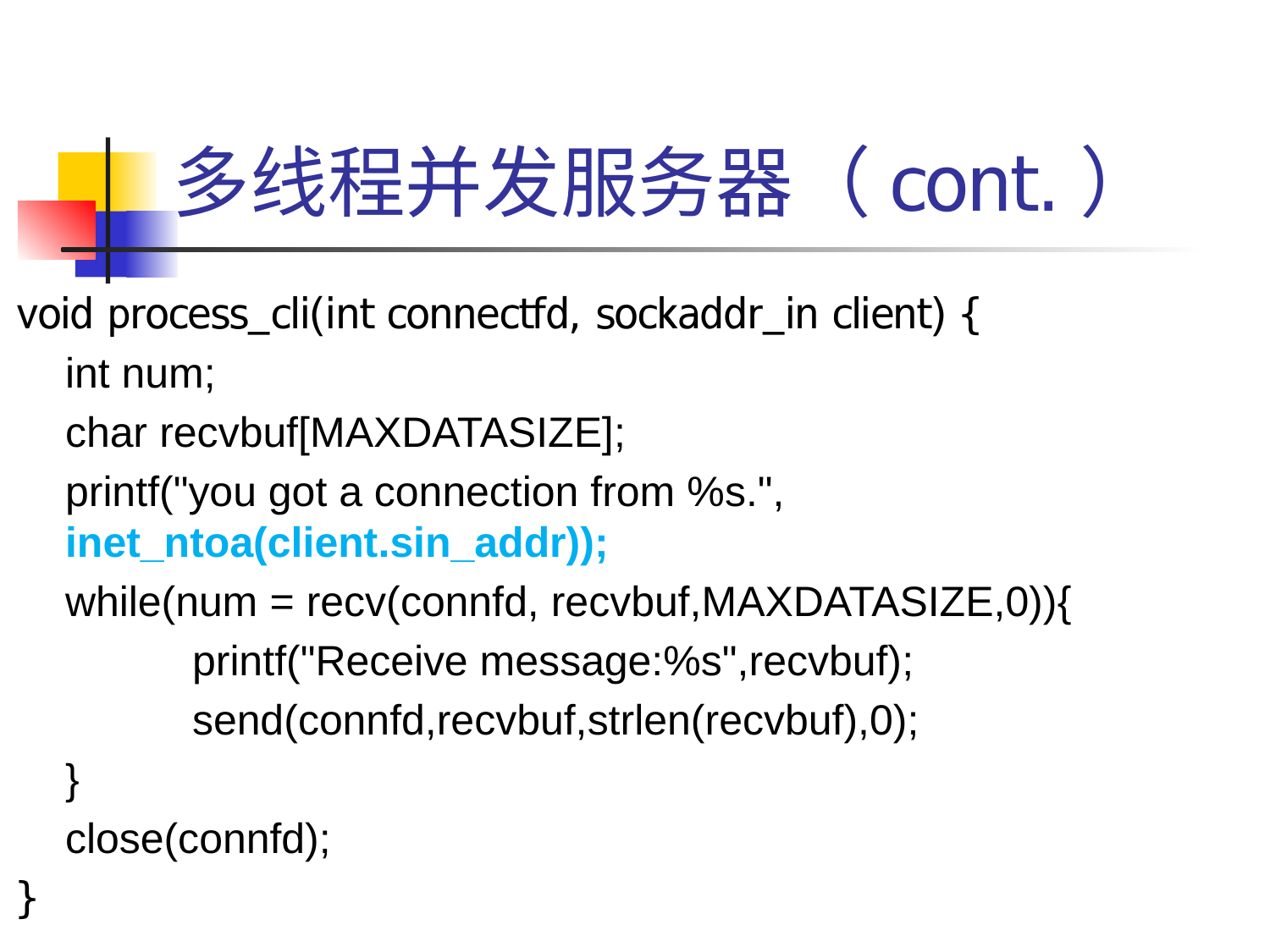

# 多线程并发服务器（cont.）
void process_cli(int connectfd, sockaddr_in client) {
	int num;
	char recvbuf[MAXDATASIZE];
	printf("you got a connection from %s.", inet_ntoa(client.sin_addr));
	while(num = recv(connfd, recvbuf,MAXDATASIZE,0)){
		printf("Receive message:%s",recvbuf);
		send(connfd,recvbuf,strlen(recvbuf),0);
	}
	close(connfd);
}